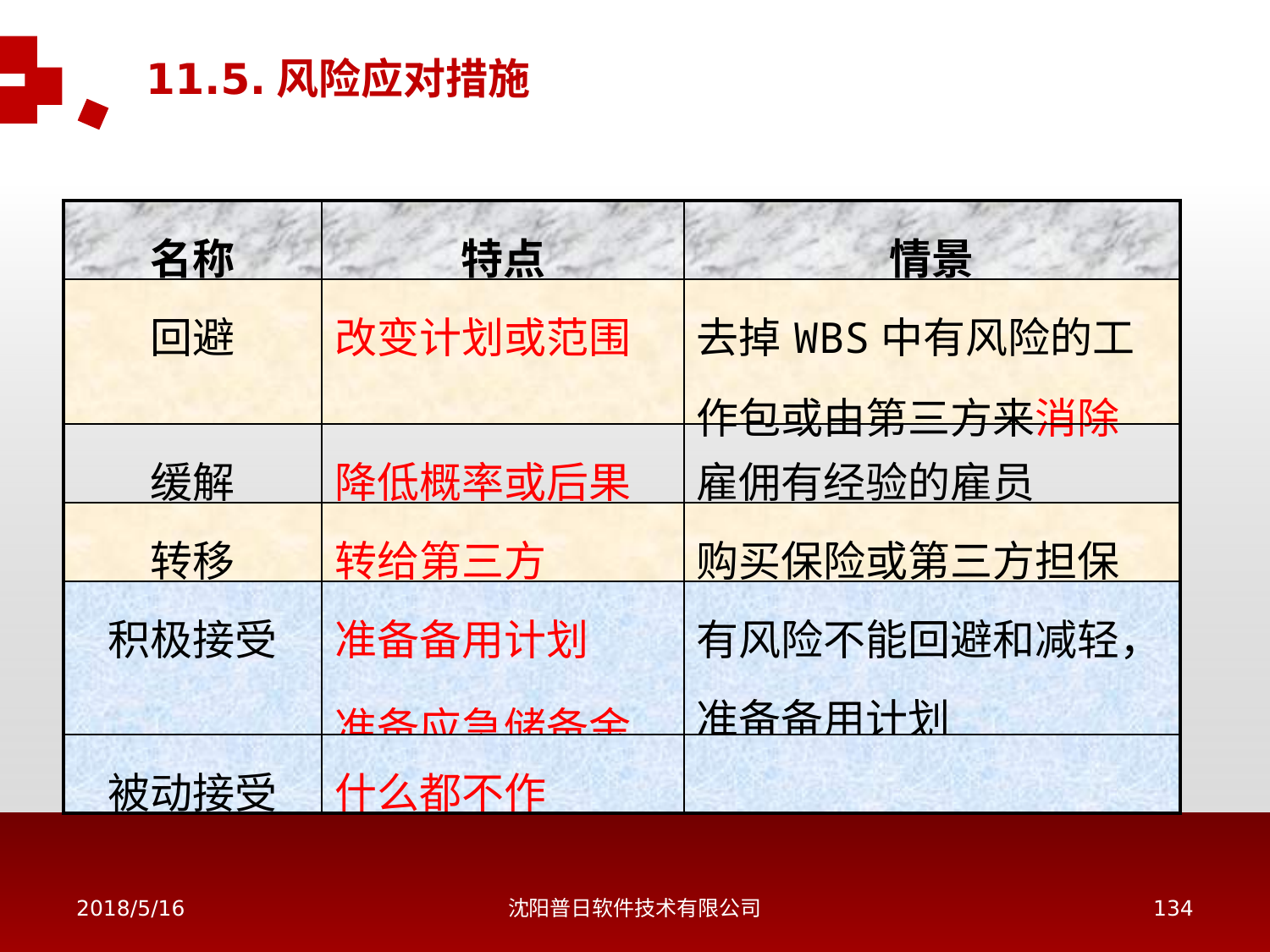

11.5.风险应对措施
| 名称 | 特点 | 情景 |
| --- | --- | --- |
| 回避 | 改变计划或范围 | 去掉WBS中有风险的工作包或由第三方来消除 |
| 缓解 | 降低概率或后果 | 雇佣有经验的雇员 |
| 转移 | 转给第三方 | 购买保险或第三方担保 |
| 积极接受 | 准备备用计划 准备应急储备金 | 有风险不能回避和减轻，准备备用计划 |
| 被动接受 | 什么都不作 |  |
2018/5/16
沈阳普日软件技术有限公司
134